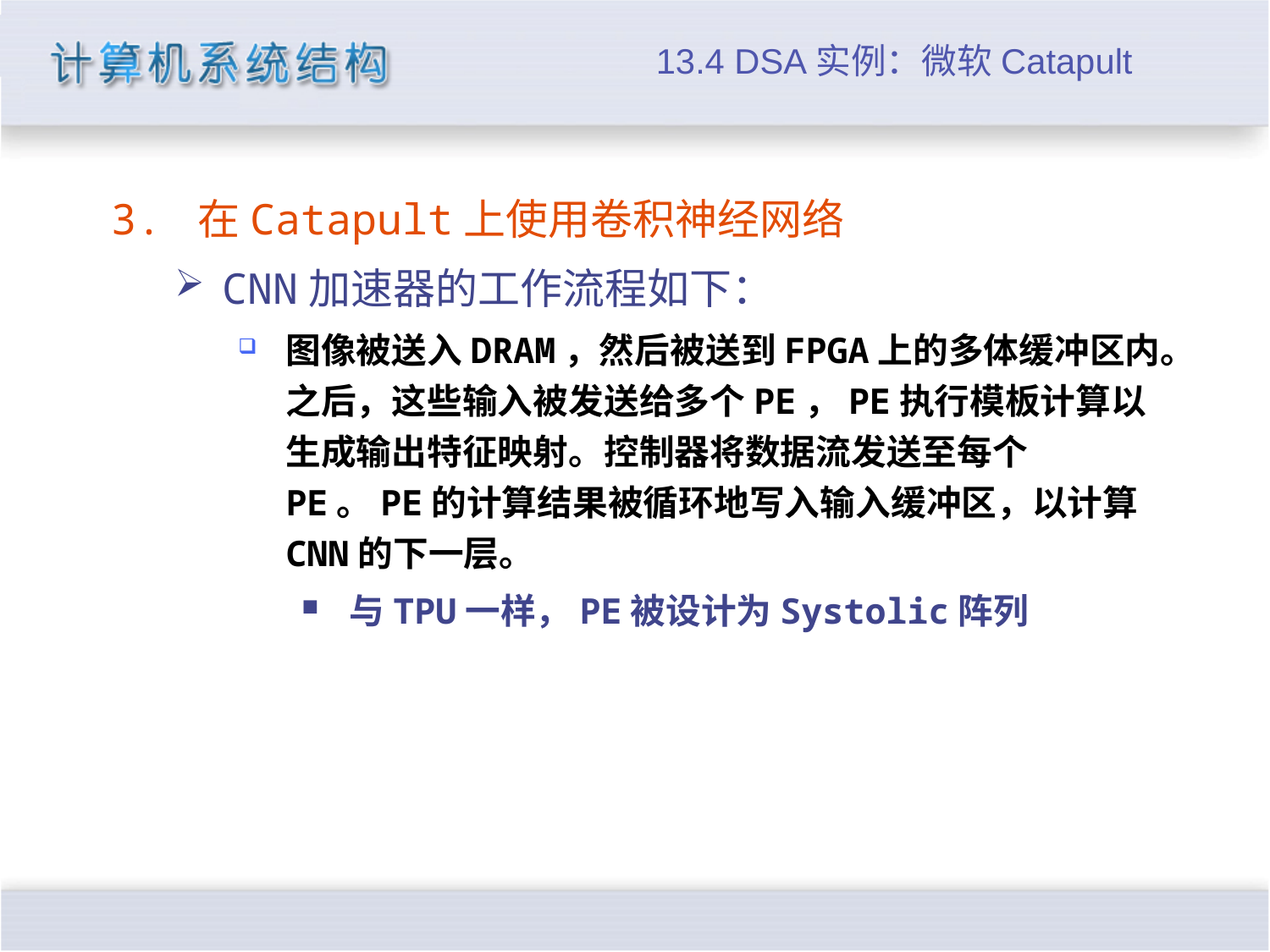

# 13.4 DSA实例：微软Catapult
3. 在Catapult上使用卷积神经网络
CNN加速器的工作流程如下：
图像被送入DRAM，然后被送到FPGA上的多体缓冲区内。之后，这些输入被发送给多个PE，PE执行模板计算以生成输出特征映射。控制器将数据流发送至每个PE。PE的计算结果被循环地写入输入缓冲区，以计算CNN的下一层。
与TPU一样，PE被设计为Systolic阵列